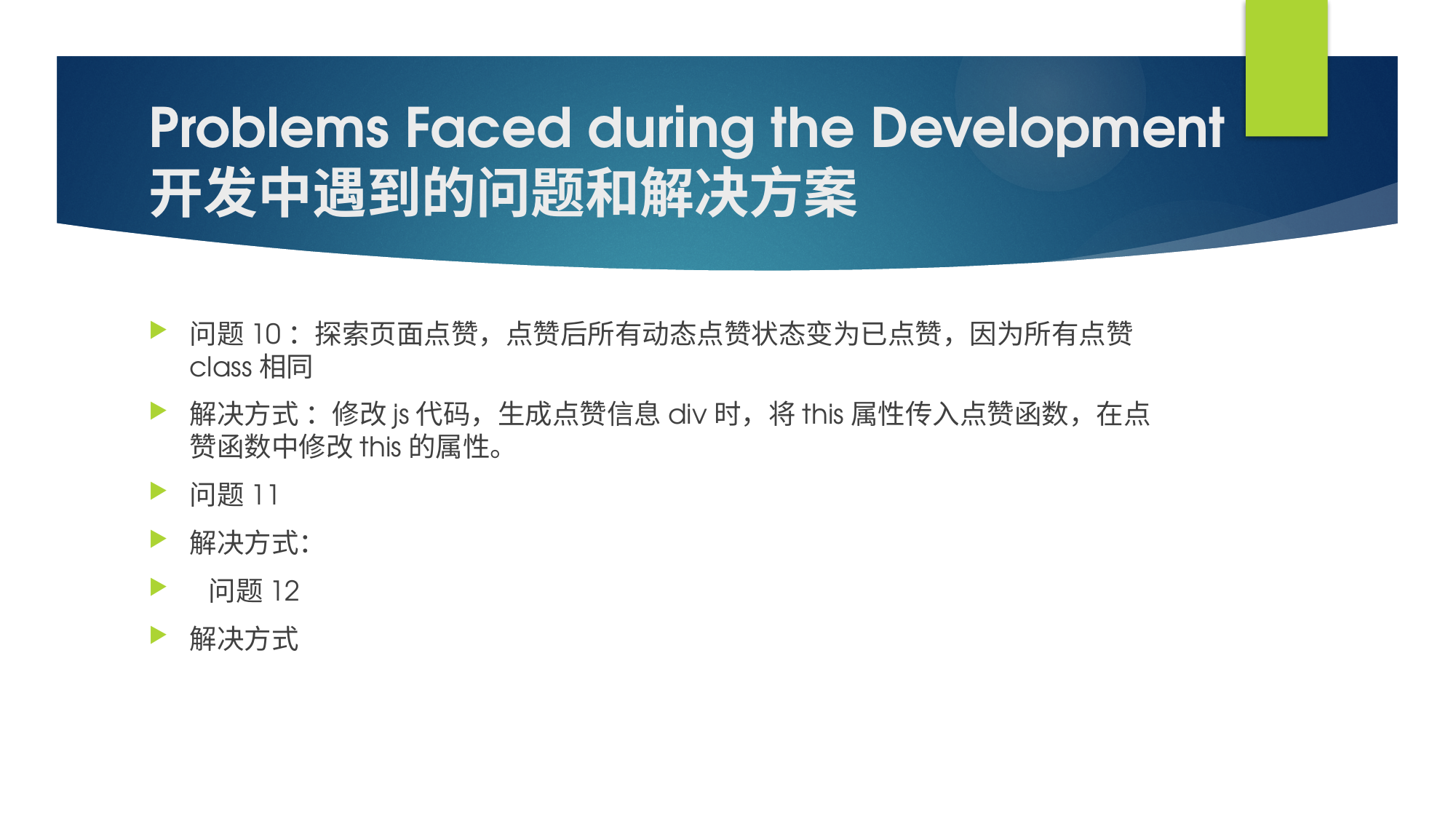

# Problems Faced during the Development 开发中遇到的问题和解决方案
问题10：探索页面点赞，点赞后所有动态点赞状态变为已点赞，因为所有点赞class相同
解决方式 ：修改js代码，生成点赞信息div时，将this属性传入点赞函数，在点赞函数中修改this的属性。
问题11
解决方式：
  问题12
解决方式